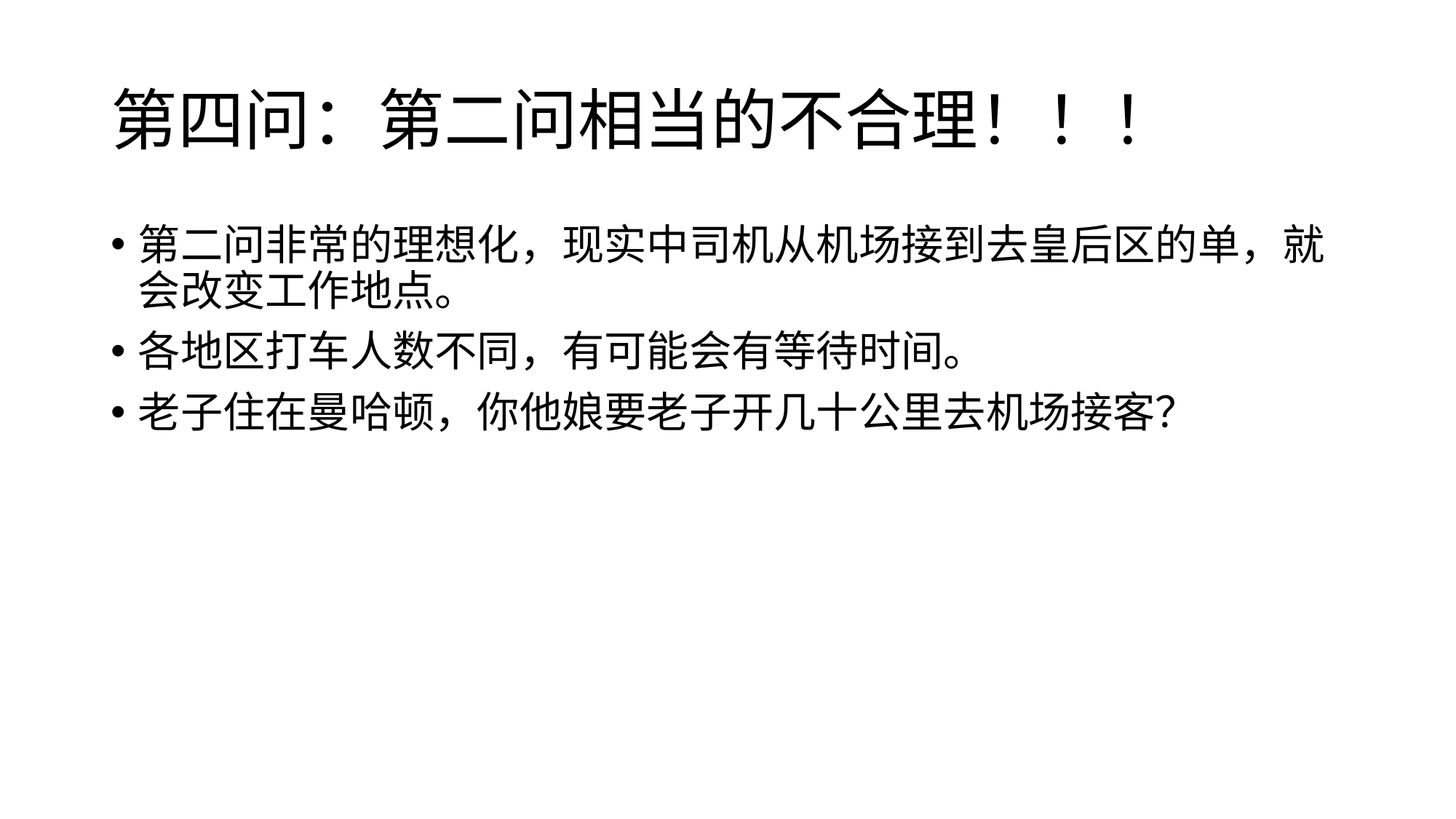

# 第四问：第二问相当的不合理！！！
第二问非常的理想化，现实中司机从机场接到去皇后区的单，就会改变工作地点。
各地区打车人数不同，有可能会有等待时间。
老子住在曼哈顿，你他娘要老子开几十公里去机场接客？